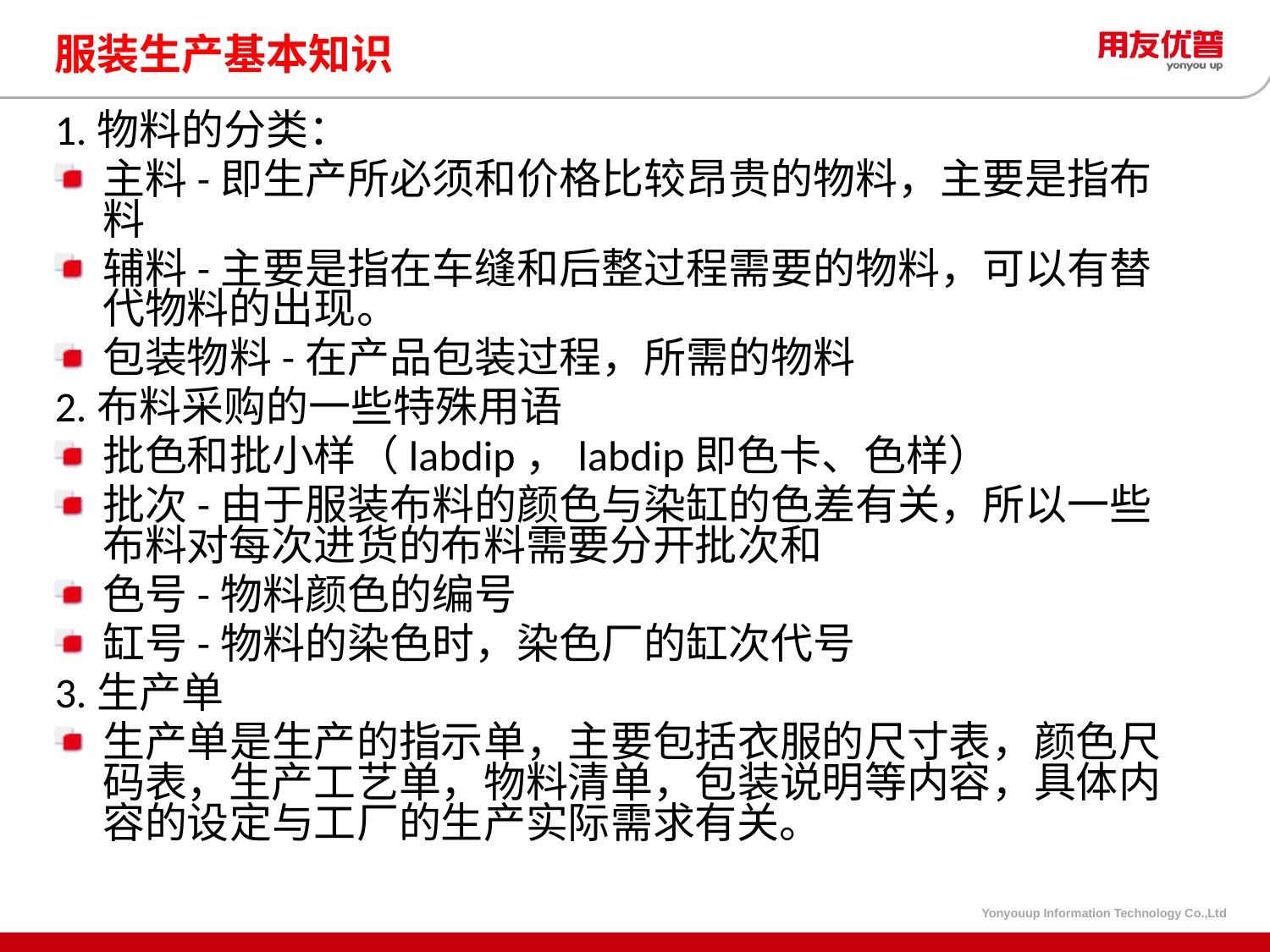

# 服装生产基本知识
1.物料的分类：
主料-即生产所必须和价格比较昂贵的物料，主要是指布料
辅料-主要是指在车缝和后整过程需要的物料，可以有替代物料的出现。
包装物料-在产品包装过程，所需的物料
2.布料采购的一些特殊用语
批色和批小样（labdip，labdip即色卡、色样）
批次-由于服装布料的颜色与染缸的色差有关，所以一些布料对每次进货的布料需要分开批次和
色号-物料颜色的编号
缸号-物料的染色时，染色厂的缸次代号
3.生产单
生产单是生产的指示单，主要包括衣服的尺寸表，颜色尺码表，生产工艺单，物料清单，包装说明等内容，具体内容的设定与工厂的生产实际需求有关。